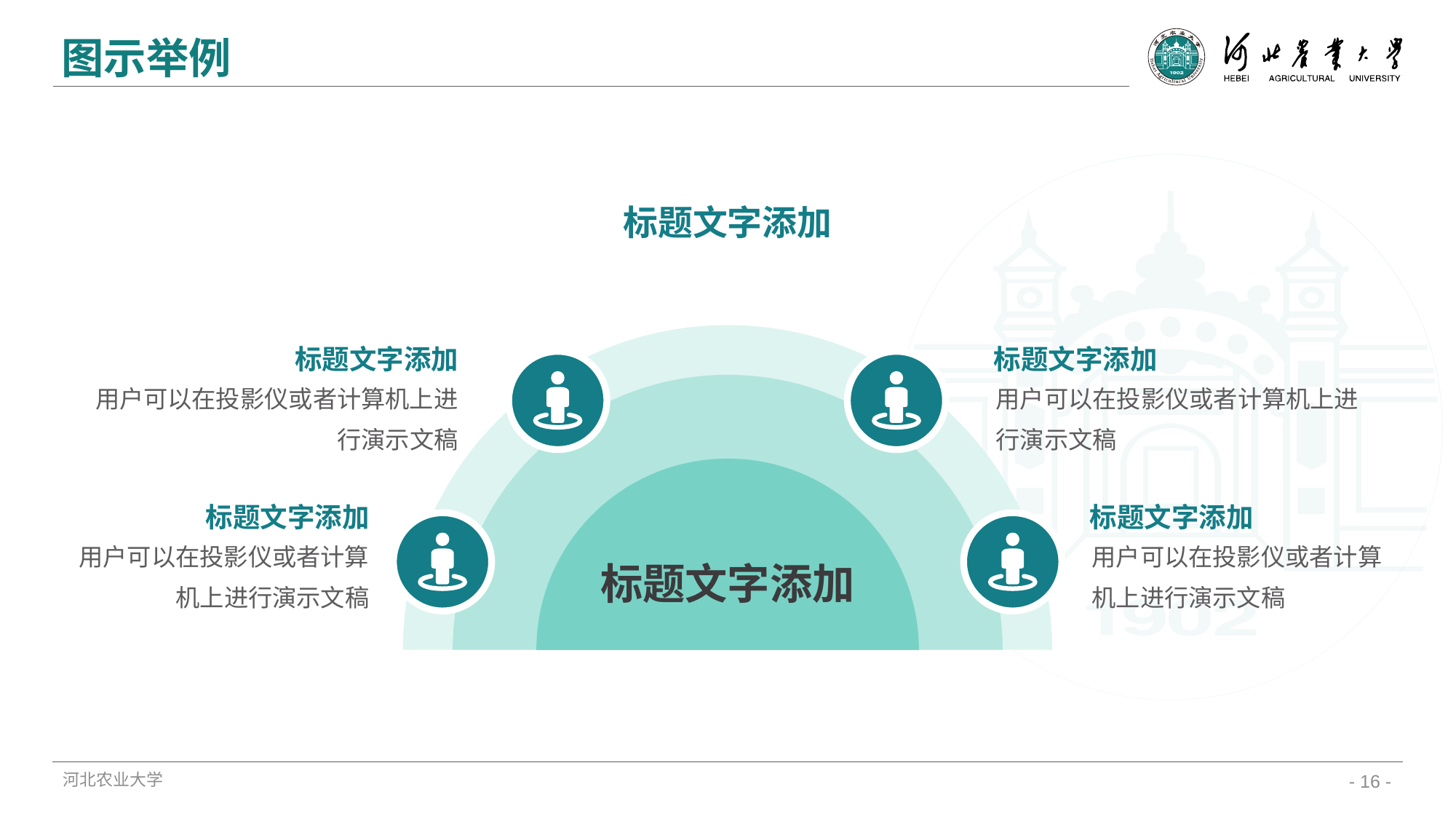

图示举例
标题文字添加

标题文字添加

标题文字添加
用户可以在投影仪或者计算机上进行演示文稿
标题文字添加
用户可以在投影仪或者计算机上进行演示文稿
标题文字添加
用户可以在投影仪或者计算机上进行演示文稿
标题文字添加
用户可以在投影仪或者计算机上进行演示文稿

河北农业大学
- 16 -